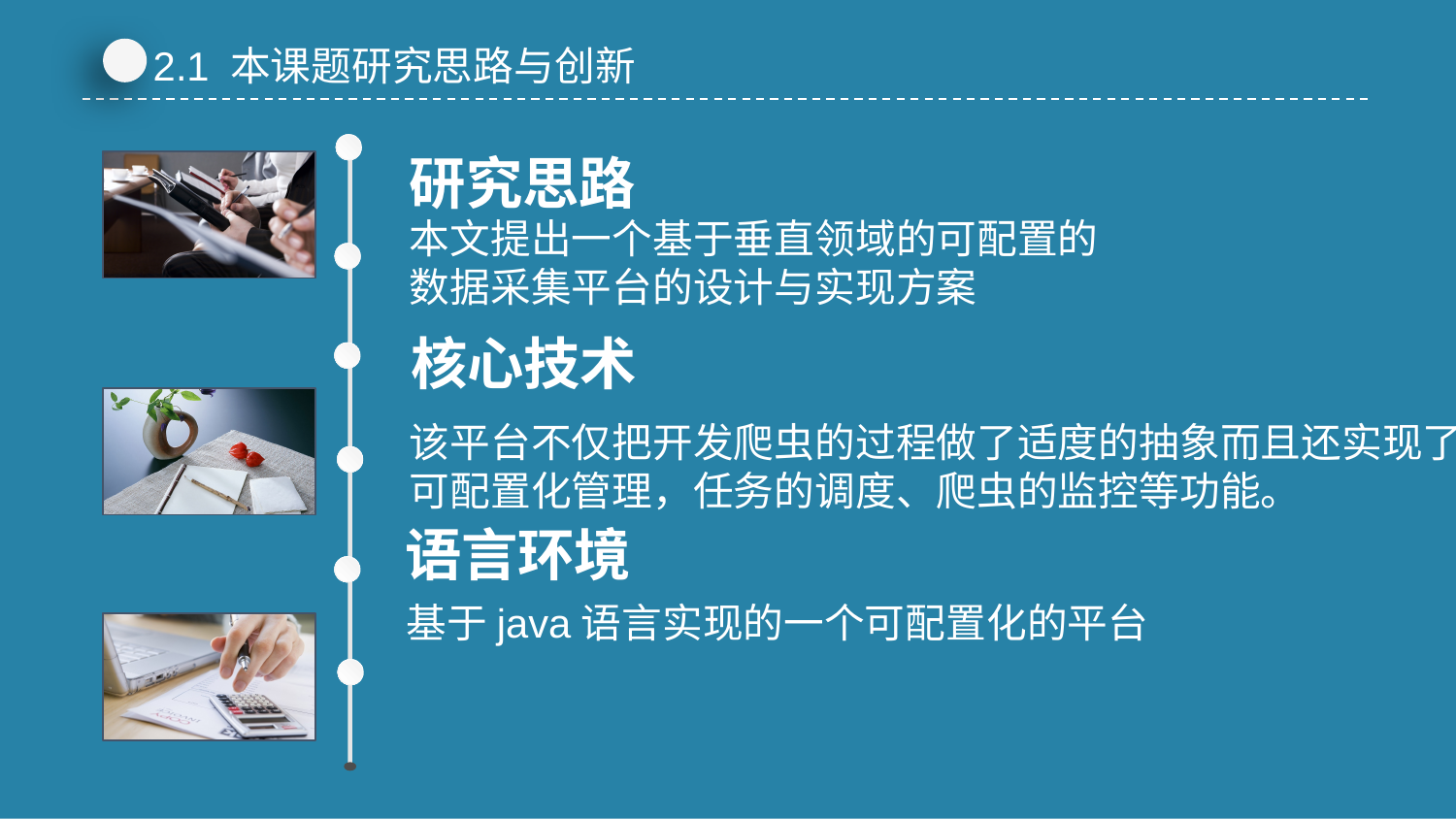

2.1 本课题研究思路与创新

研究思路

本文提出一个基于垂直领域的可配置的数据采集平台的设计与实现方案

核心技术

该平台不仅把开发爬虫的过程做了适度的抽象而且还实现了可配置化管理，任务的调度、爬虫的监控等功能。

语言环境

基于java语言实现的一个可配置化的平台